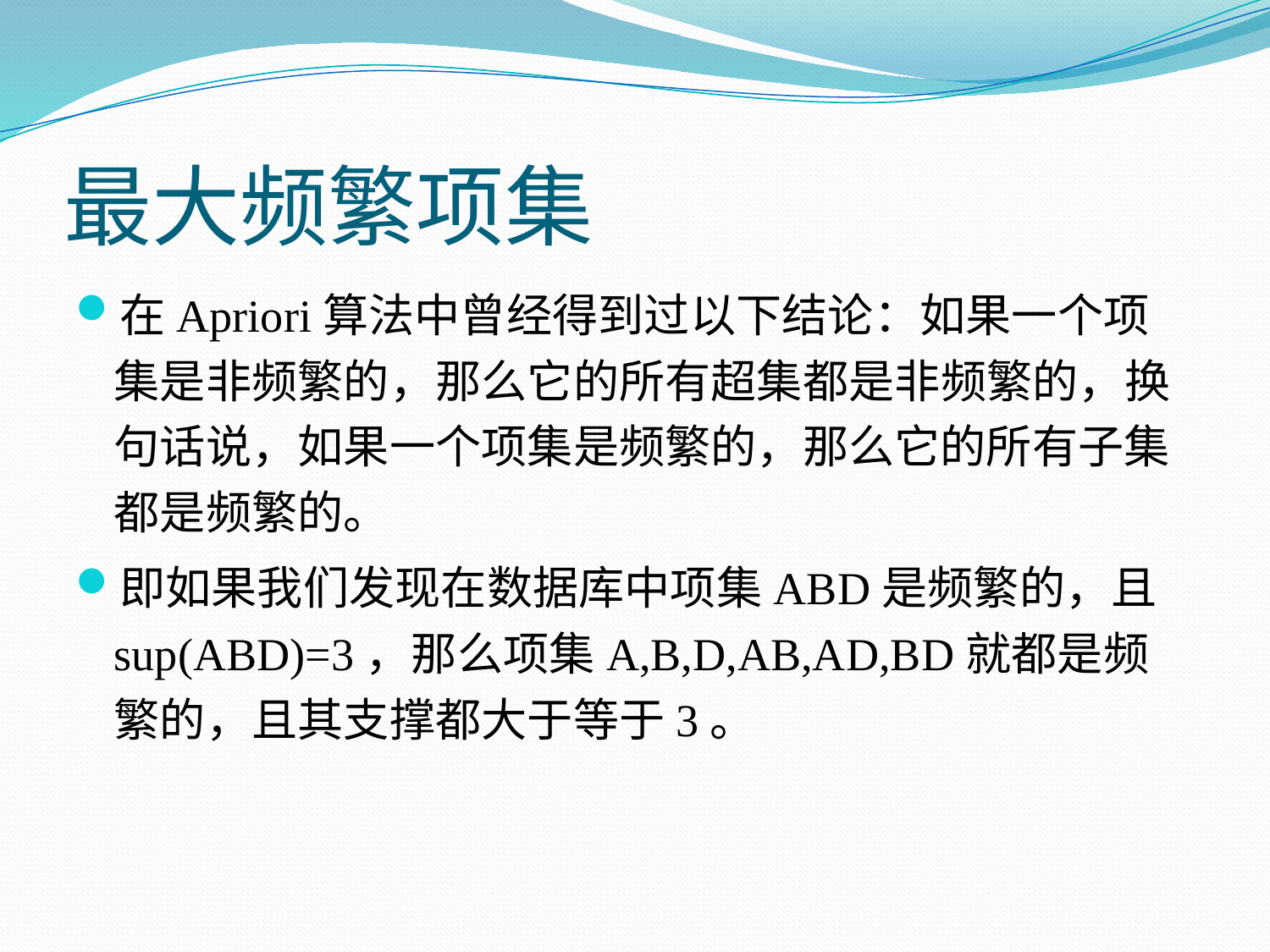

# 最大频繁项集
在Apriori算法中曾经得到过以下结论：如果一个项集是非频繁的，那么它的所有超集都是非频繁的，换句话说，如果一个项集是频繁的，那么它的所有子集都是频繁的。
即如果我们发现在数据库中项集ABD是频繁的，且sup(ABD)=3，那么项集A,B,D,AB,AD,BD就都是频繁的，且其支撑都大于等于3。